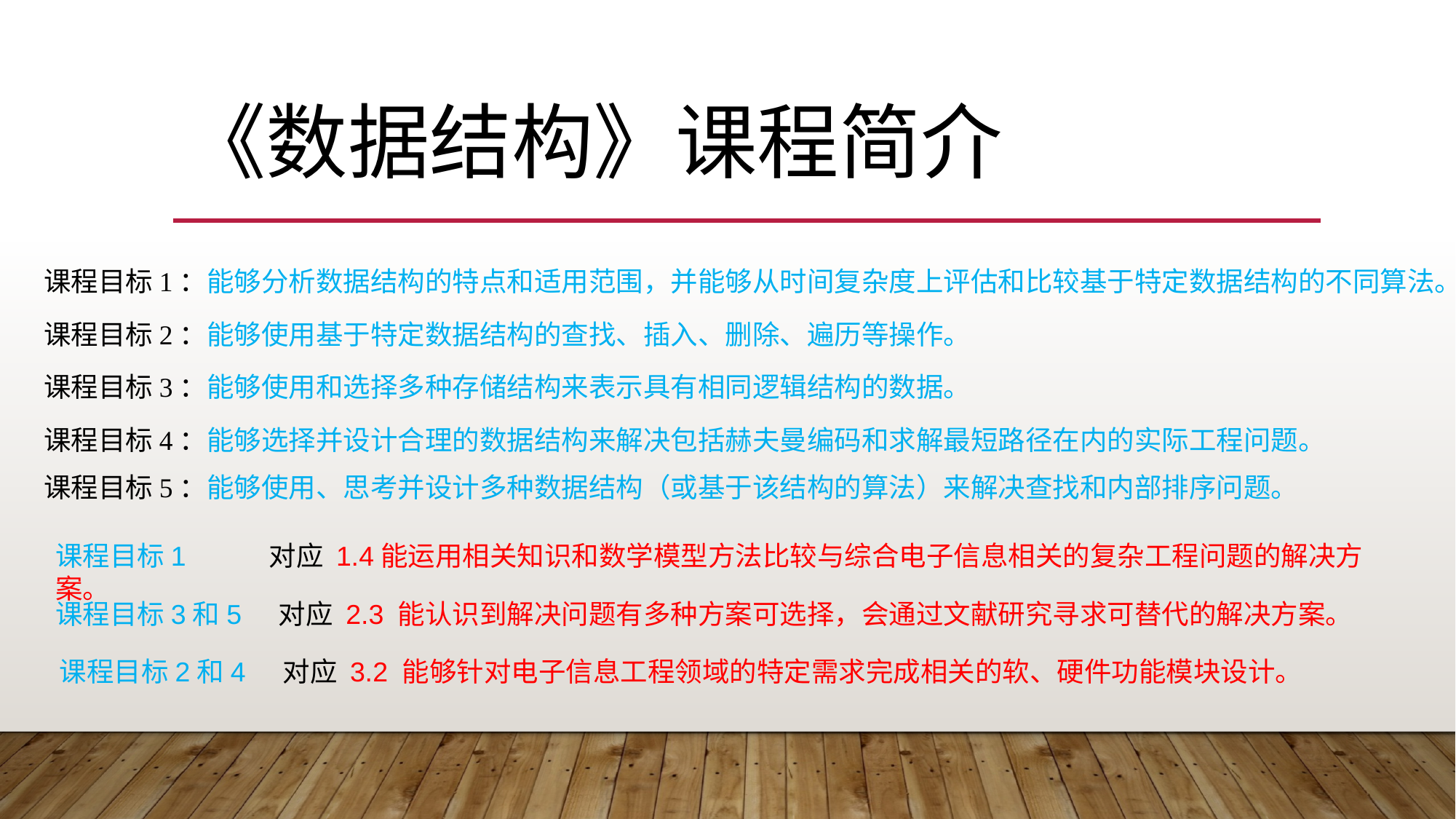

# 《数据结构》课程简介
课程目标1：能够分析数据结构的特点和适用范围，并能够从时间复杂度上评估和比较基于特定数据结构的不同算法。
课程目标2：能够使用基于特定数据结构的查找、插入、删除、遍历等操作。
课程目标3：能够使用和选择多种存储结构来表示具有相同逻辑结构的数据。
课程目标4：能够选择并设计合理的数据结构来解决包括赫夫曼编码和求解最短路径在内的实际工程问题。
课程目标5：能够使用、思考并设计多种数据结构（或基于该结构的算法）来解决查找和内部排序问题。
课程目标1          对应 1.4能运用相关知识和数学模型方法比较与综合电子信息相关的复杂工程问题的解决方案。
课程目标3和5    对应 2.3 能认识到解决问题有多种方案可选择，会通过文献研究寻求可替代的解决方案。
课程目标2和4    对应 3.2 能够针对电子信息工程领域的特定需求完成相关的软、硬件功能模块设计。